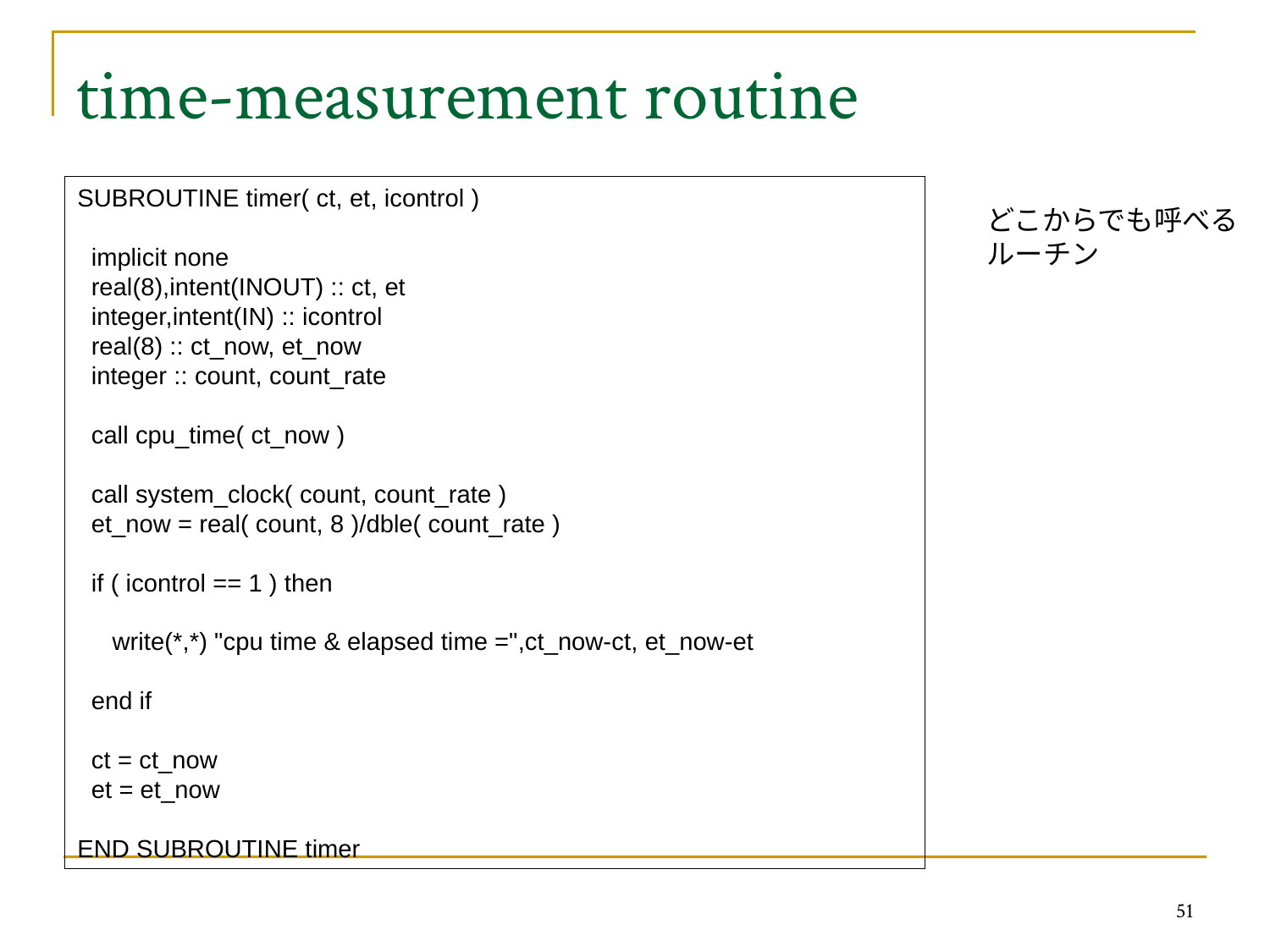

# time-measurement routine
SUBROUTINE timer( ct, et, icontrol )

  implicit none
  real(8),intent(INOUT) :: ct, et
  integer,intent(IN) :: icontrol
  real(8) :: ct_now, et_now
  integer :: count, count_rate

  call cpu_time( ct_now )

  call system_clock( count, count_rate )
  et_now = real( count, 8 )/dble( count_rate )

  if ( icontrol == 1 ) then

     write(*,*) "cpu time & elapsed time =",ct_now-ct, et_now-et

  end if

  ct = ct_now
  et = et_now

END SUBROUTINE timer
どこからでも呼べる
ルーチン
51